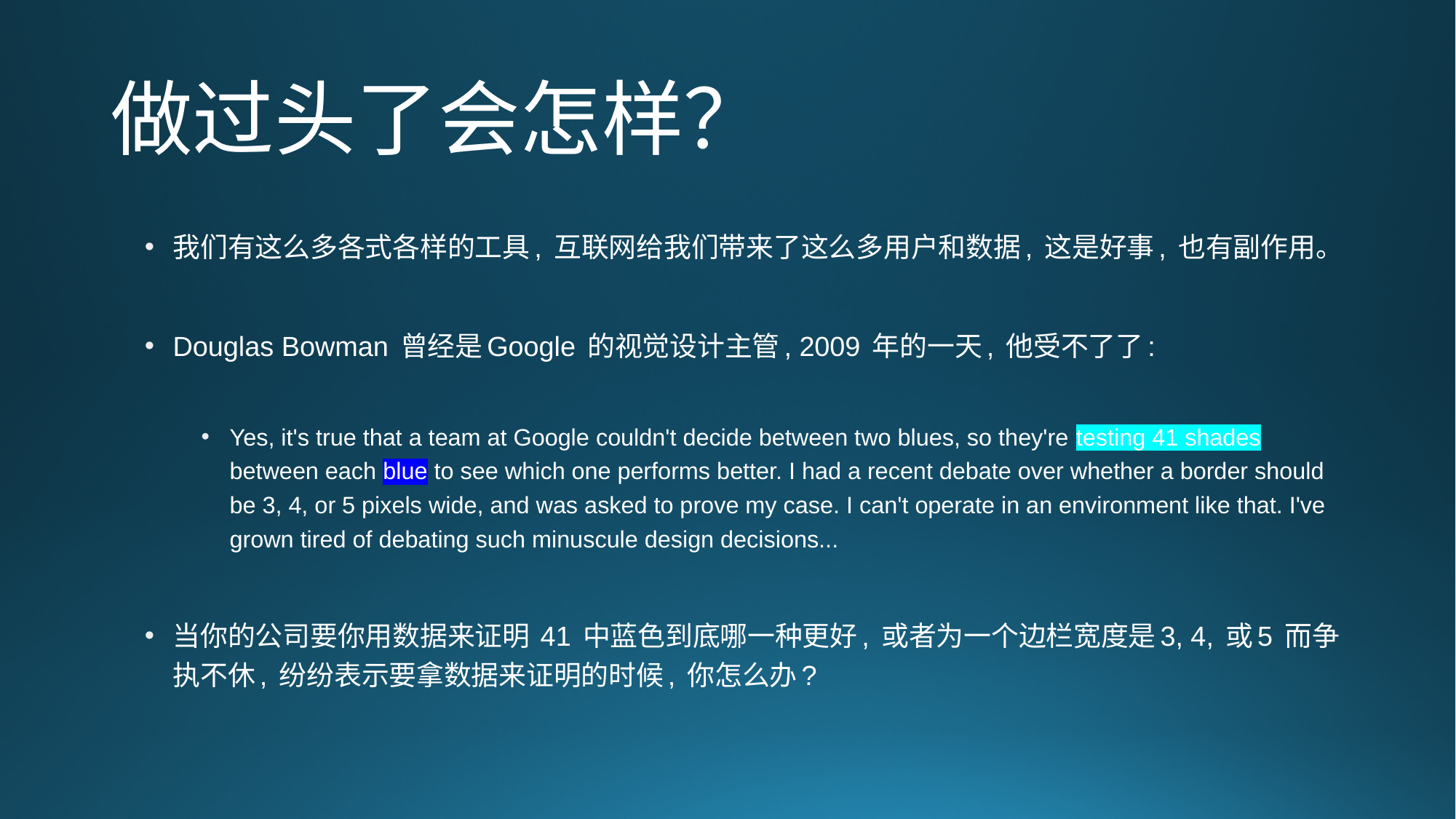

# 做过头了会怎样？
我们有这么多各式各样的工具, 互联网给我们带来了这么多用户和数据, 这是好事, 也有副作用。

Douglas Bowman 曾经是Google 的视觉设计主管, 2009 年的一天, 他受不了了:

Yes, it's true that a team at Google couldn't decide between two blues, so they're testing 41 shades between each blue to see which one performs better. I had a recent debate over whether a border should be 3, 4, or 5 pixels wide, and was asked to prove my case. I can't operate in an environment like that. I've grown tired of debating such minuscule design decisions...

当你的公司要你用数据来证明 41 中蓝色到底哪一种更好, 或者为一个边栏宽度是3, 4, 或5 而争执不休, 纷纷表示要拿数据来证明的时候, 你怎么办?